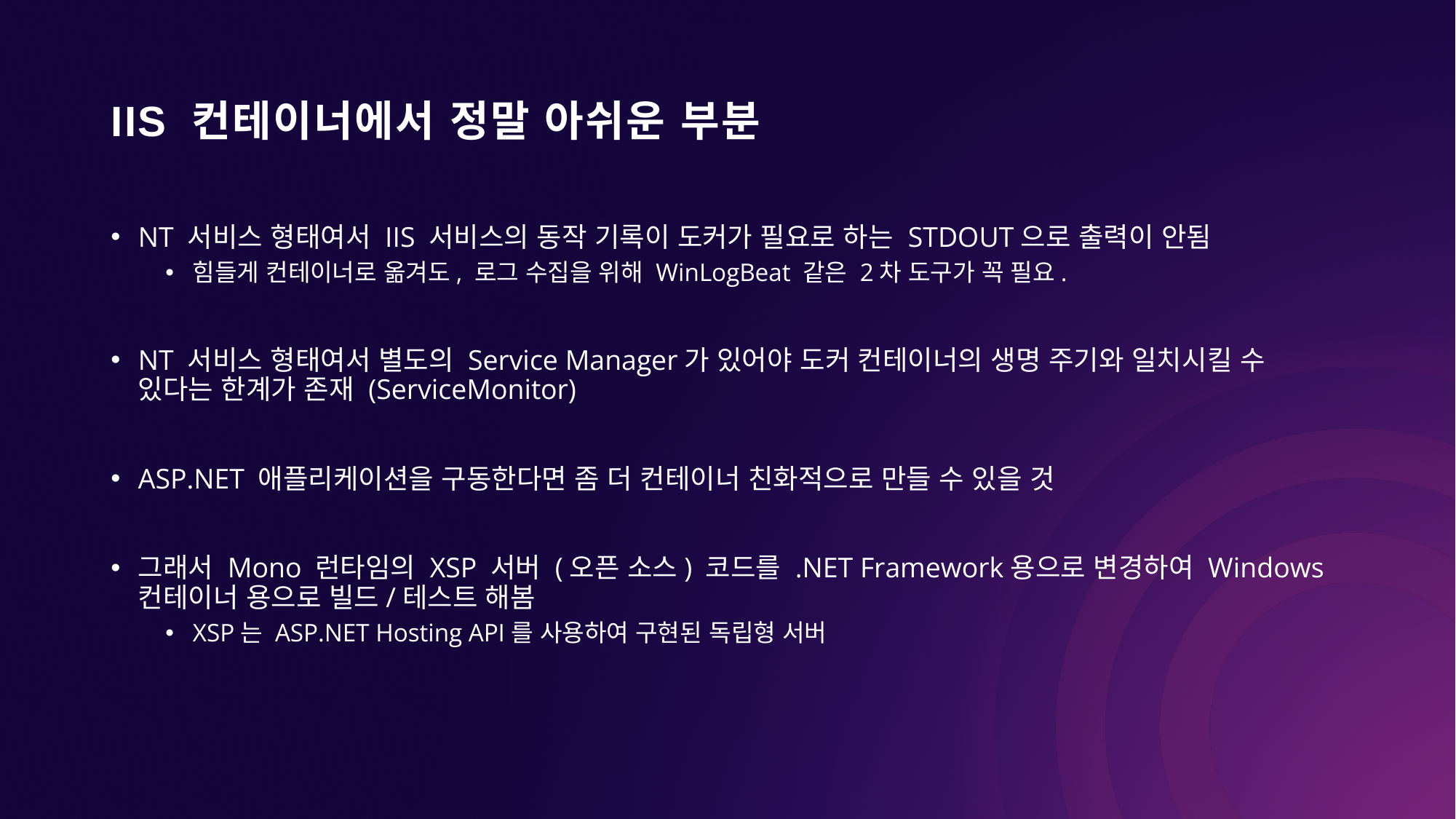

# IIS 컨테이너에서 정말 아쉬운 부분
NT 서비스 형태여서 IIS 서비스의 동작 기록이 도커가 필요로 하는 STDOUT으로 출력이 안됨
힘들게 컨테이너로 옮겨도, 로그 수집을 위해 WinLogBeat 같은 2차 도구가 꼭 필요.

NT 서비스 형태여서 별도의 Service Manager가 있어야 도커 컨테이너의 생명 주기와 일치시킬 수 있다는 한계가 존재 (ServiceMonitor)

ASP.NET 애플리케이션을 구동한다면 좀 더 컨테이너 친화적으로 만들 수 있을 것

그래서 Mono 런타임의 XSP 서버 (오픈 소스) 코드를 .NET Framework용으로 변경하여 Windows 컨테이너 용으로 빌드/테스트 해봄
XSP는 ASP.NET Hosting API를 사용하여 구현된 독립형 서버